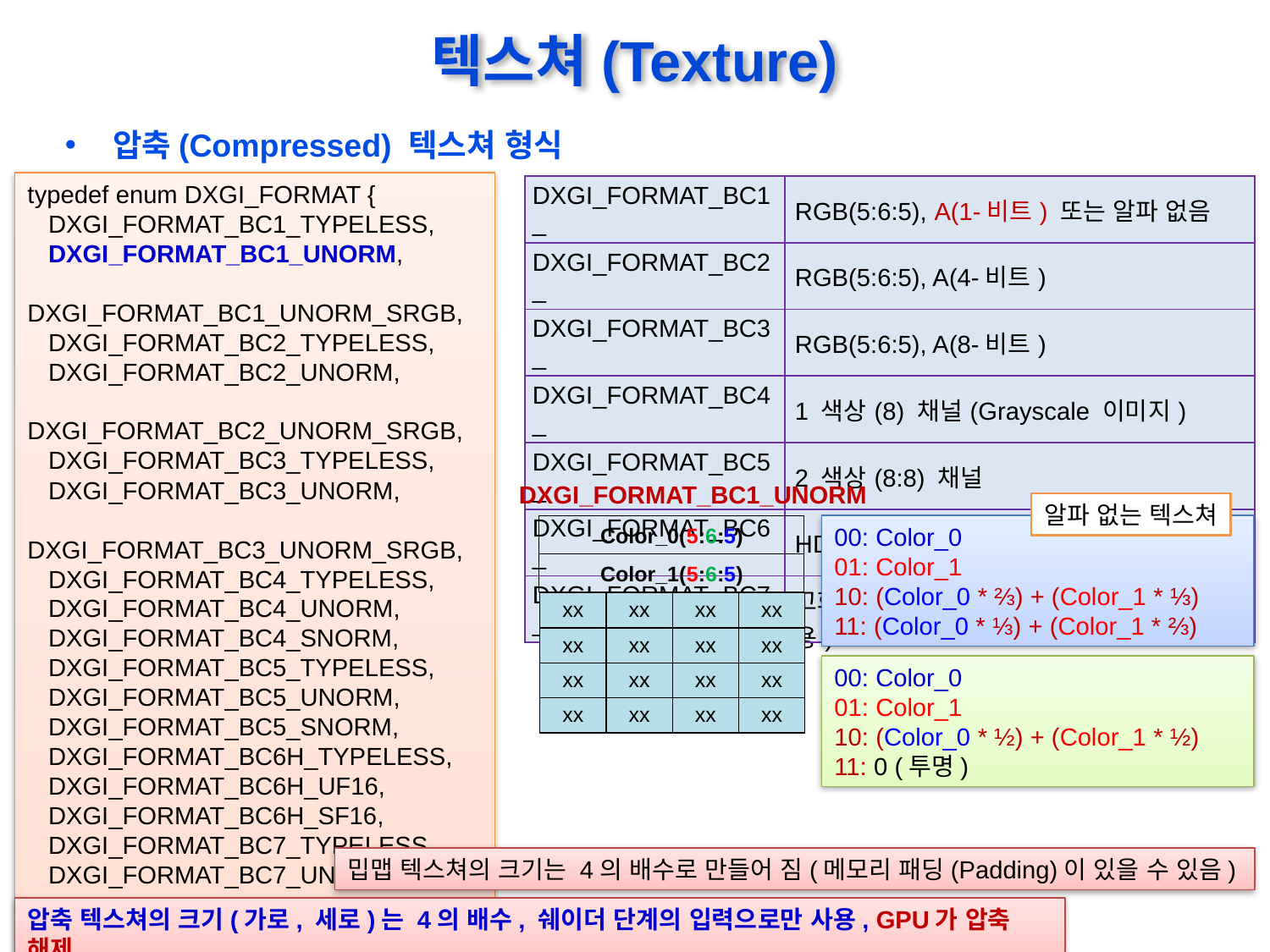

# 텍스쳐(Texture)
압축(Compressed) 텍스쳐 형식
typedef enum DXGI_FORMAT {
   DXGI_FORMAT_BC1_TYPELESS,
   DXGI_FORMAT_BC1_UNORM,
   DXGI_FORMAT_BC1_UNORM_SRGB,
   DXGI_FORMAT_BC2_TYPELESS,
   DXGI_FORMAT_BC2_UNORM,
   DXGI_FORMAT_BC2_UNORM_SRGB,
   DXGI_FORMAT_BC3_TYPELESS,
   DXGI_FORMAT_BC3_UNORM,
   DXGI_FORMAT_BC3_UNORM_SRGB,
   DXGI_FORMAT_BC4_TYPELESS,
   DXGI_FORMAT_BC4_UNORM,
   DXGI_FORMAT_BC4_SNORM,
   DXGI_FORMAT_BC5_TYPELESS,
   DXGI_FORMAT_BC5_UNORM,
   DXGI_FORMAT_BC5_SNORM,
   DXGI_FORMAT_BC6H_TYPELESS,
   DXGI_FORMAT_BC6H_UF16,
   DXGI_FORMAT_BC6H_SF16,
   DXGI_FORMAT_BC7_TYPELESS,
   DXGI_FORMAT_BC7_UNORM,
   DXGI_FORMAT_BC7_UNORM_SRGB,
} DXGI_FORMAT
| DXGI\_FORMAT\_BC1\_ | RGB(5:6:5), A(1-비트) 또는 알파 없음 |
| --- | --- |
| DXGI\_FORMAT\_BC2\_ | RGB(5:6:5), A(4-비트) |
| DXGI\_FORMAT\_BC3\_ | RGB(5:6:5), A(8-비트) |
| DXGI\_FORMAT\_BC4\_ | 1 색상(8) 채널(Grayscale 이미지) |
| DXGI\_FORMAT\_BC5\_ | 2 색상(8:8) 채널 |
| DXGI\_FORMAT\_BC6\_ | HDR(High Dynamic Range) 이미지 |
| DXGI\_FORMAT\_BC7\_ | 고화질 RGBA 압축(법선 맵 압축에 사용) |
DXGI_FORMAT_BC1_UNORM
알파 없는 텍스쳐
00: Color_0
01: Color_1
10: (Color_0 * ⅔) + (Color_1 * ⅓)
11: (Color_0 * ⅓) + (Color_1 * ⅔)
Color_0(5:6:5)
Color_1(5:6:5)
| xx | xx | xx | xx |
| --- | --- | --- | --- |
| xx | xx | xx | xx |
| xx | xx | xx | xx |
| xx | xx | xx | xx |
00: Color_0
01: Color_1
10: (Color_0 * ½) + (Color_1 * ½)
11: 0 (투명)
밉맵 텍스쳐의 크기는 4의 배수로 만들어 짐(메모리 패딩(Padding)이 있을 수 있음)
압축 텍스쳐의 크기(가로, 세로)는 4의 배수, 쉐이더 단계의 입력으로만 사용, GPU가 압축 해제